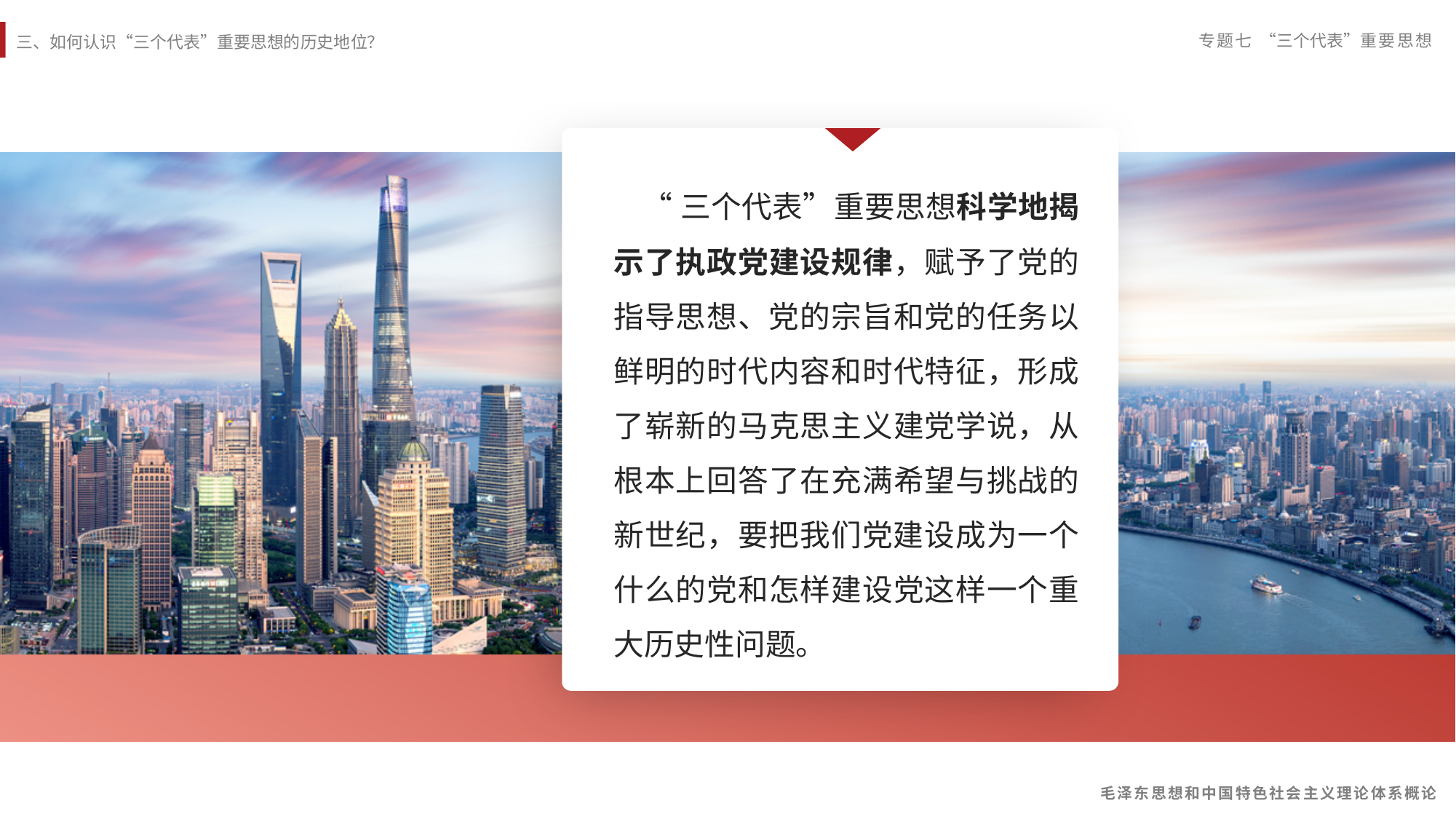

“三个代表”重要思想科学地揭示了执政党建设规律，赋予了党的指导思想、党的宗旨和党的任务以鲜明的时代内容和时代特征，形成了崭新的马克思主义建党学说，从根本上回答了在充满希望与挑战的新世纪，要把我们党建设成为一个什么的党和怎样建设党这样一个重大历史性问题。